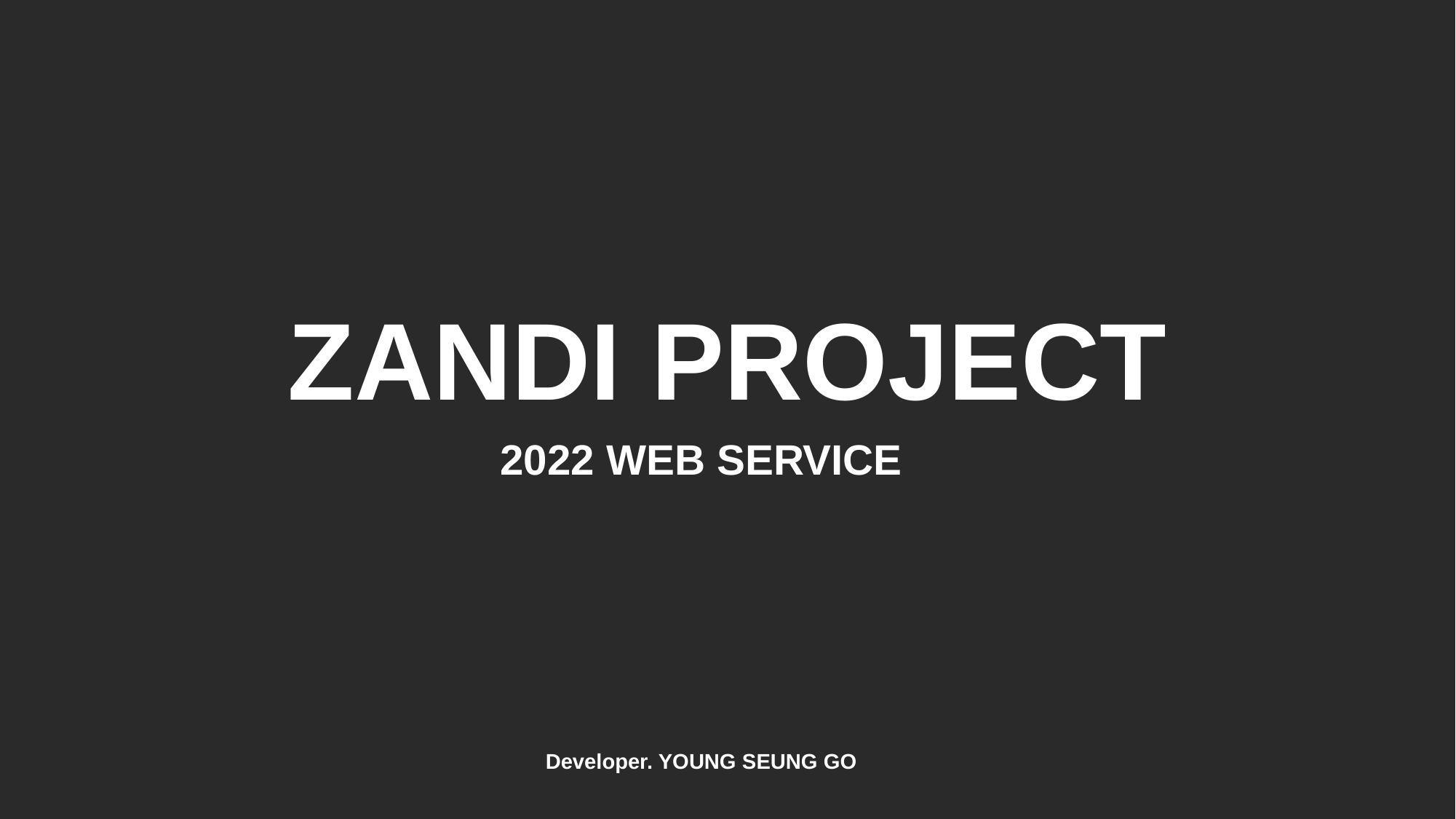

고영승의
WEB PROJECT
ZANDI PROJECT
GROOME
2022 WEB SERVICE
Developer. YOUNG SEUNG GO